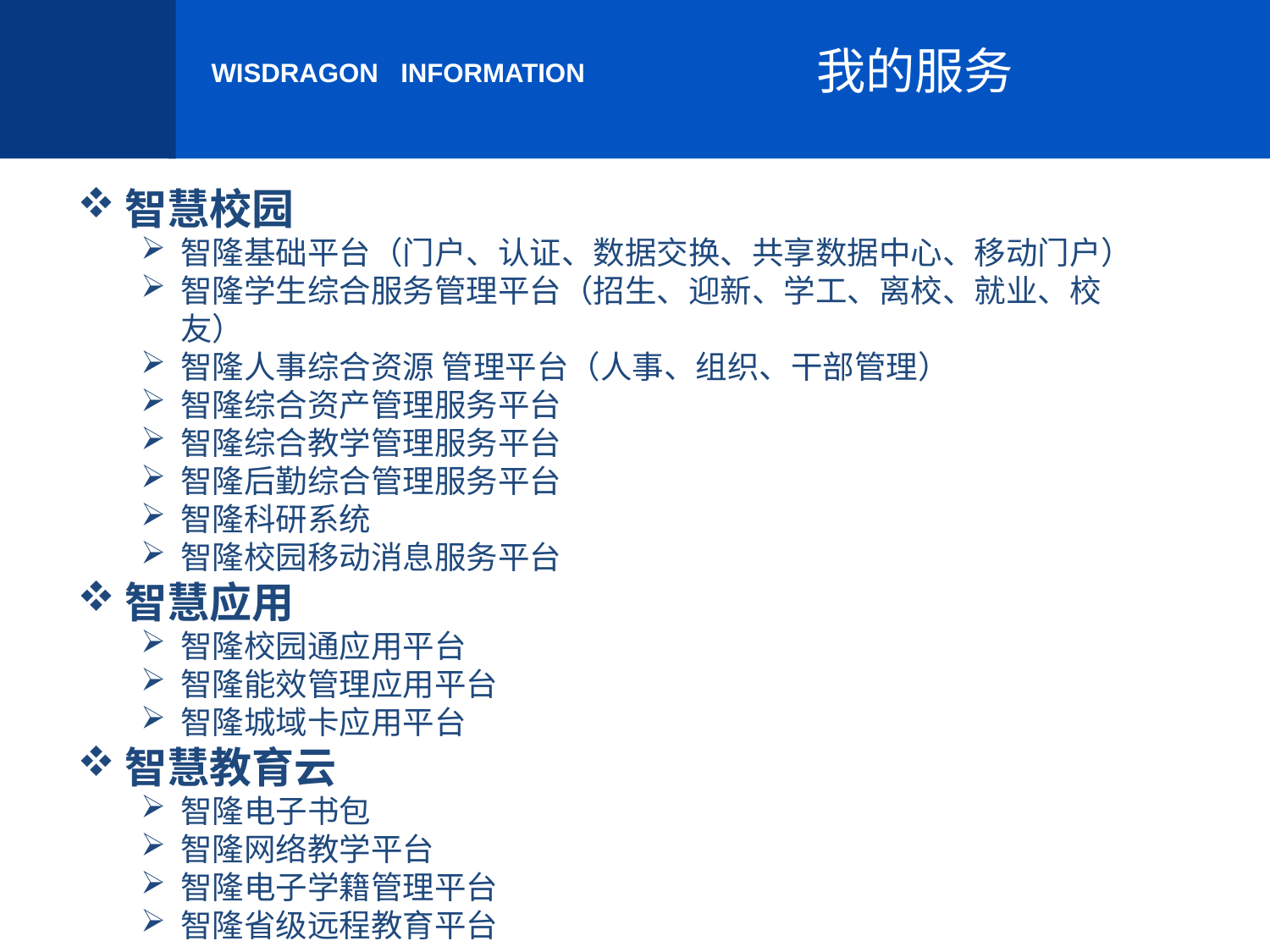

我的服务
智慧校园
智隆基础平台（门户、认证、数据交换、共享数据中心、移动门户）
智隆学生综合服务管理平台（招生、迎新、学工、离校、就业、校友）
智隆人事综合资源 管理平台（人事、组织、干部管理）
智隆综合资产管理服务平台
智隆综合教学管理服务平台
智隆后勤综合管理服务平台
智隆科研系统
智隆校园移动消息服务平台
智慧应用
智隆校园通应用平台
智隆能效管理应用平台
智隆城域卡应用平台
智慧教育云
智隆电子书包
智隆网络教学平台
智隆电子学籍管理平台
智隆省级远程教育平台